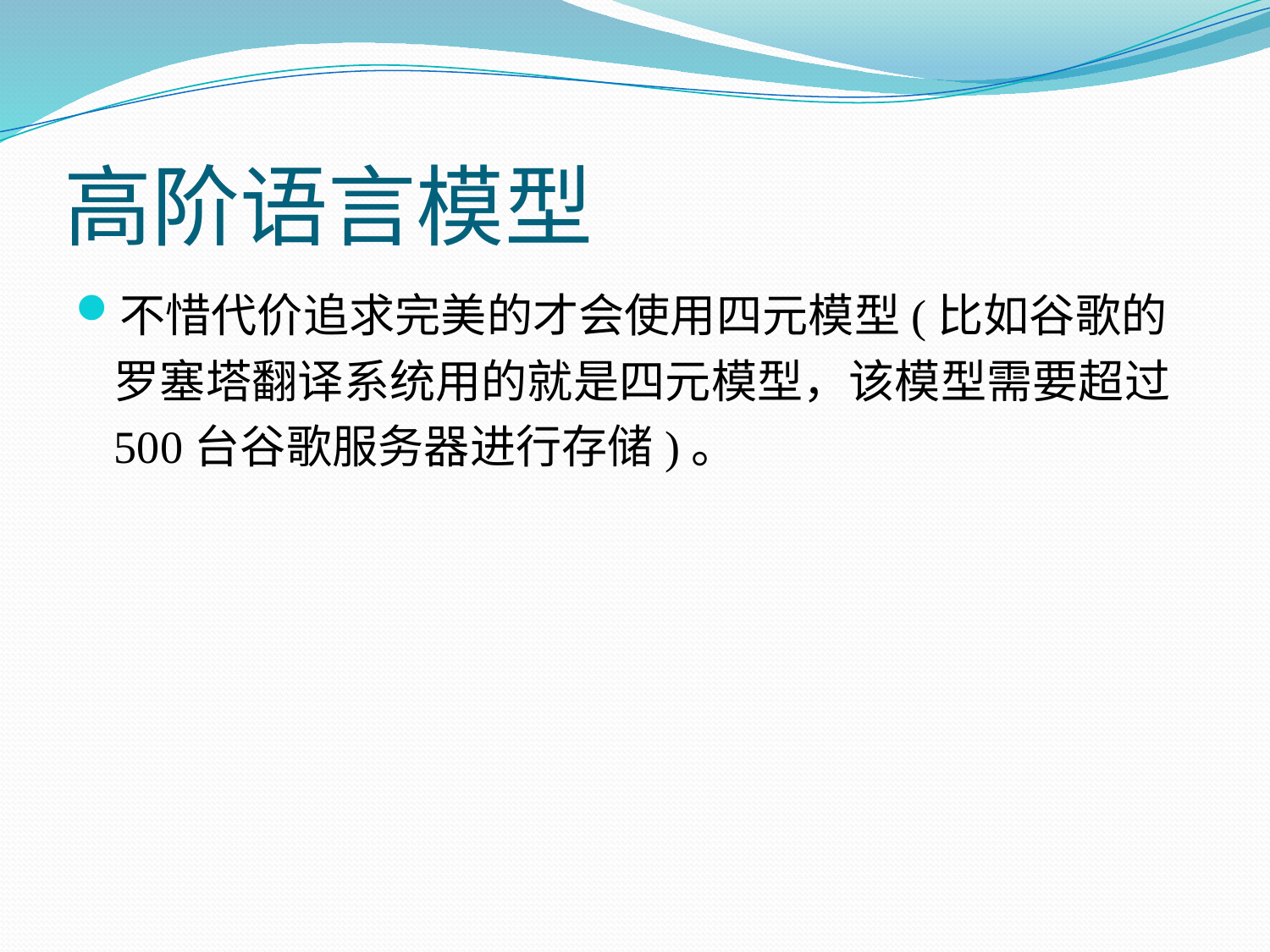

# 高阶语言模型
不惜代价追求完美的才会使用四元模型(比如谷歌的罗塞塔翻译系统用的就是四元模型，该模型需要超过500台谷歌服务器进行存储)。